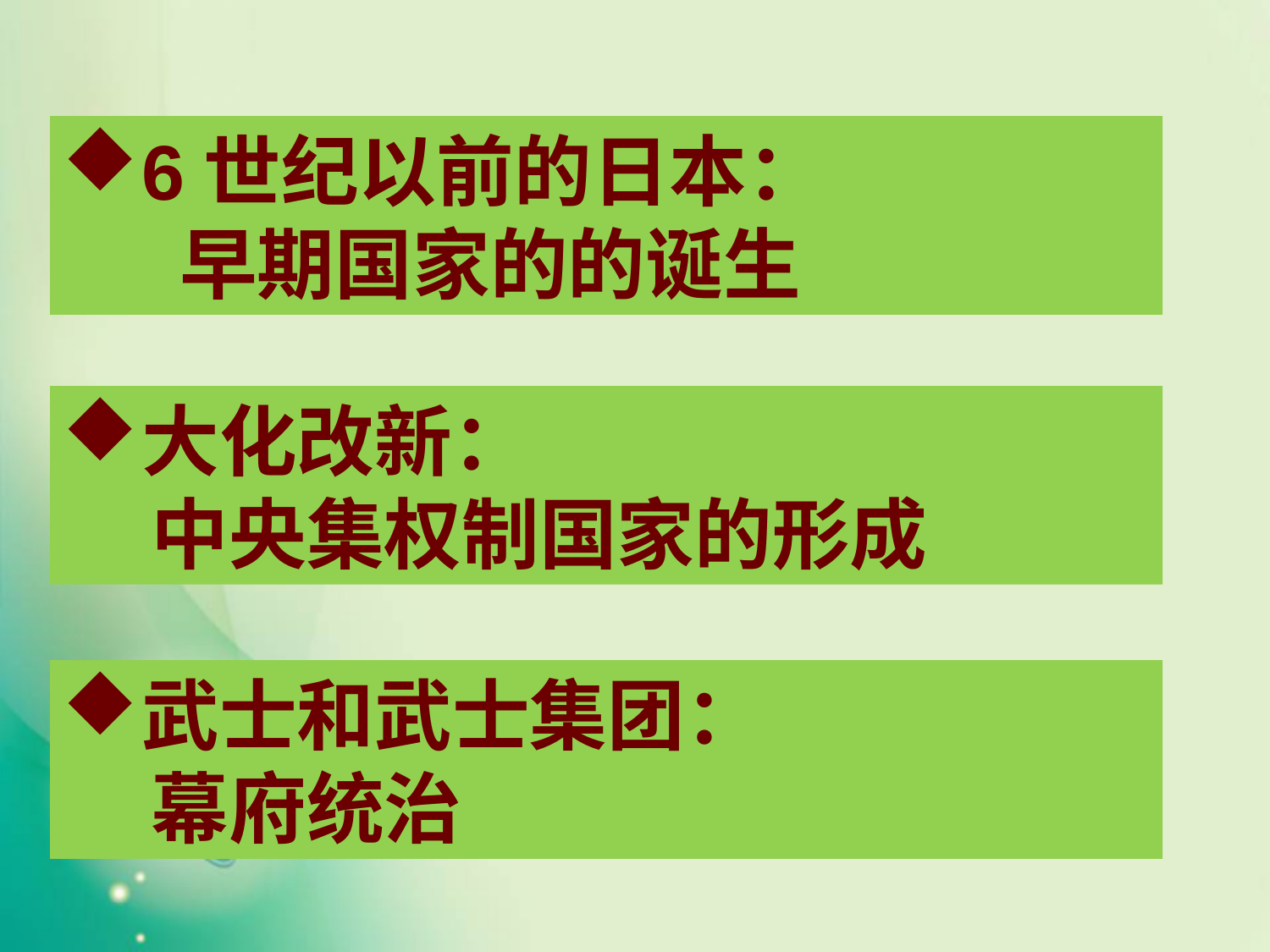

6世纪以前的日本：
  早期国家的的诞生
大化改新：
    中央集权制国家的形成
武士和武士集团：
    幕府统治